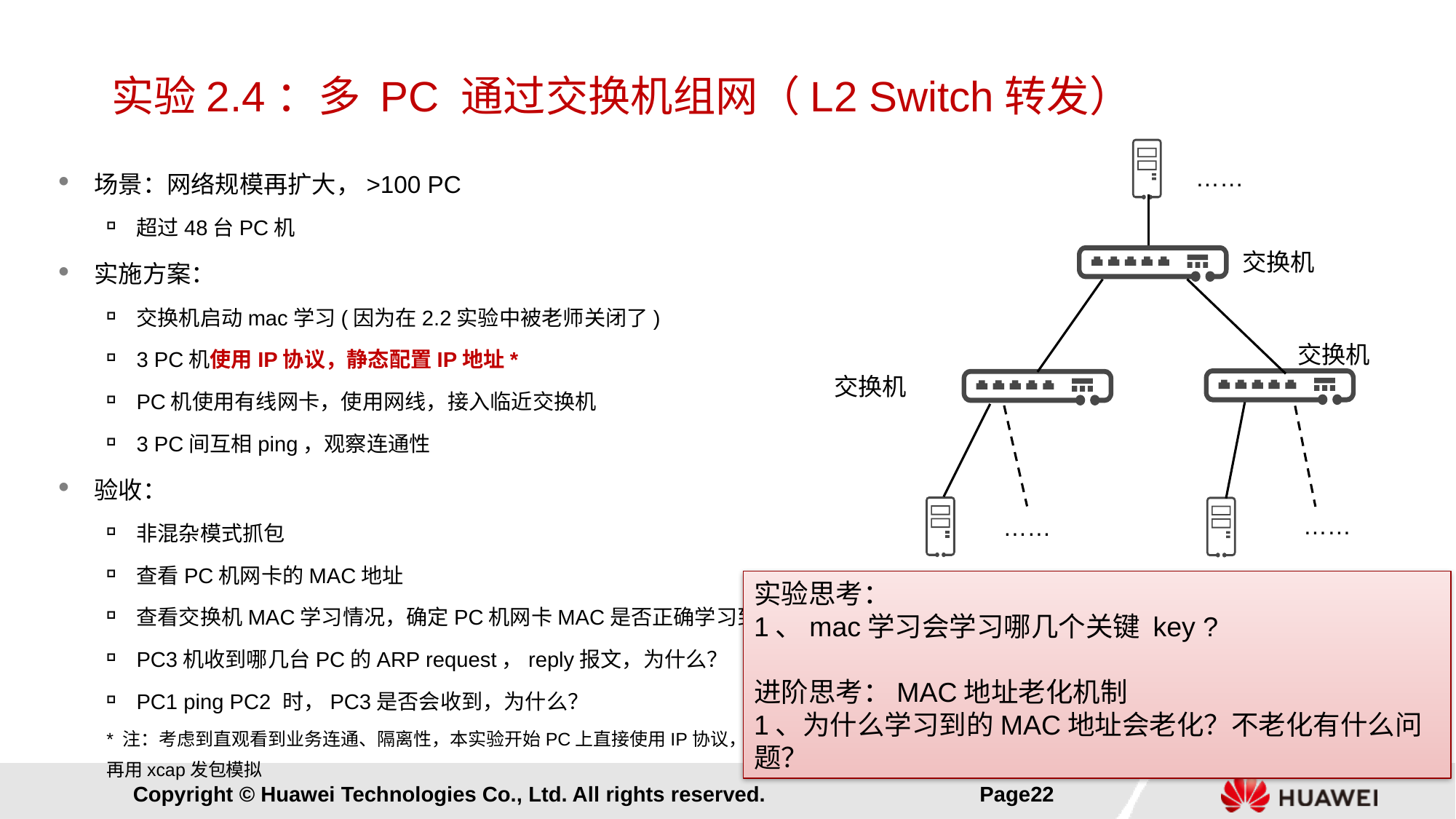

# 实验2.4：多 PC 通过交换机组网（L2 Switch转发）

……
交换机

交换机
交换机

……
……
场景：网络规模再扩大，>100 PC
超过48台PC机
实施方案：
交换机启动mac学习(因为在2.2实验中被老师关闭了)
3 PC机使用IP协议，静态配置IP地址*
PC机使用有线网卡，使用网线，接入临近交换机
3 PC间互相ping，观察连通性
验收：
非混杂模式抓包
查看PC机网卡的MAC地址
查看交换机MAC学习情况，确定PC机网卡MAC是否正确学习到
PC3机收到哪几台PC的ARP request，reply报文，为什么？
PC1 ping PC2 时，PC3是否会收到，为什么？
* 注：考虑到直观看到业务连通、隔离性，本实验开始PC上直接使用IP协议，不再用xcap发包模拟

实验思考：
1、mac学习会学习哪几个关键 key ?

进阶思考：MAC地址老化机制
1、为什么学习到的MAC地址会老化？不老化有什么问题？
Page22